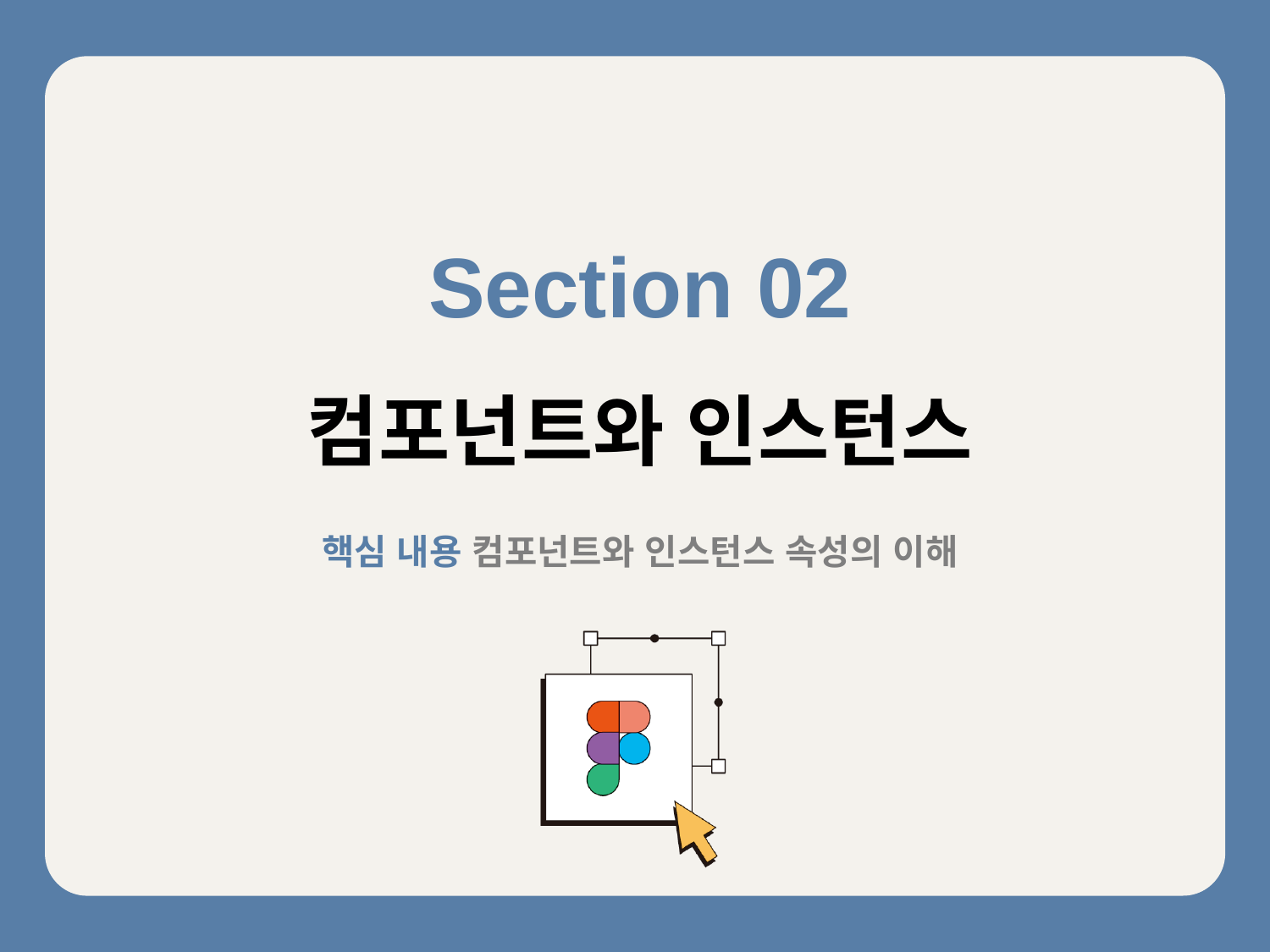

Section 02
컴포넌트와 인스턴스
핵심 내용 컴포넌트와 인스턴스 속성의 이해